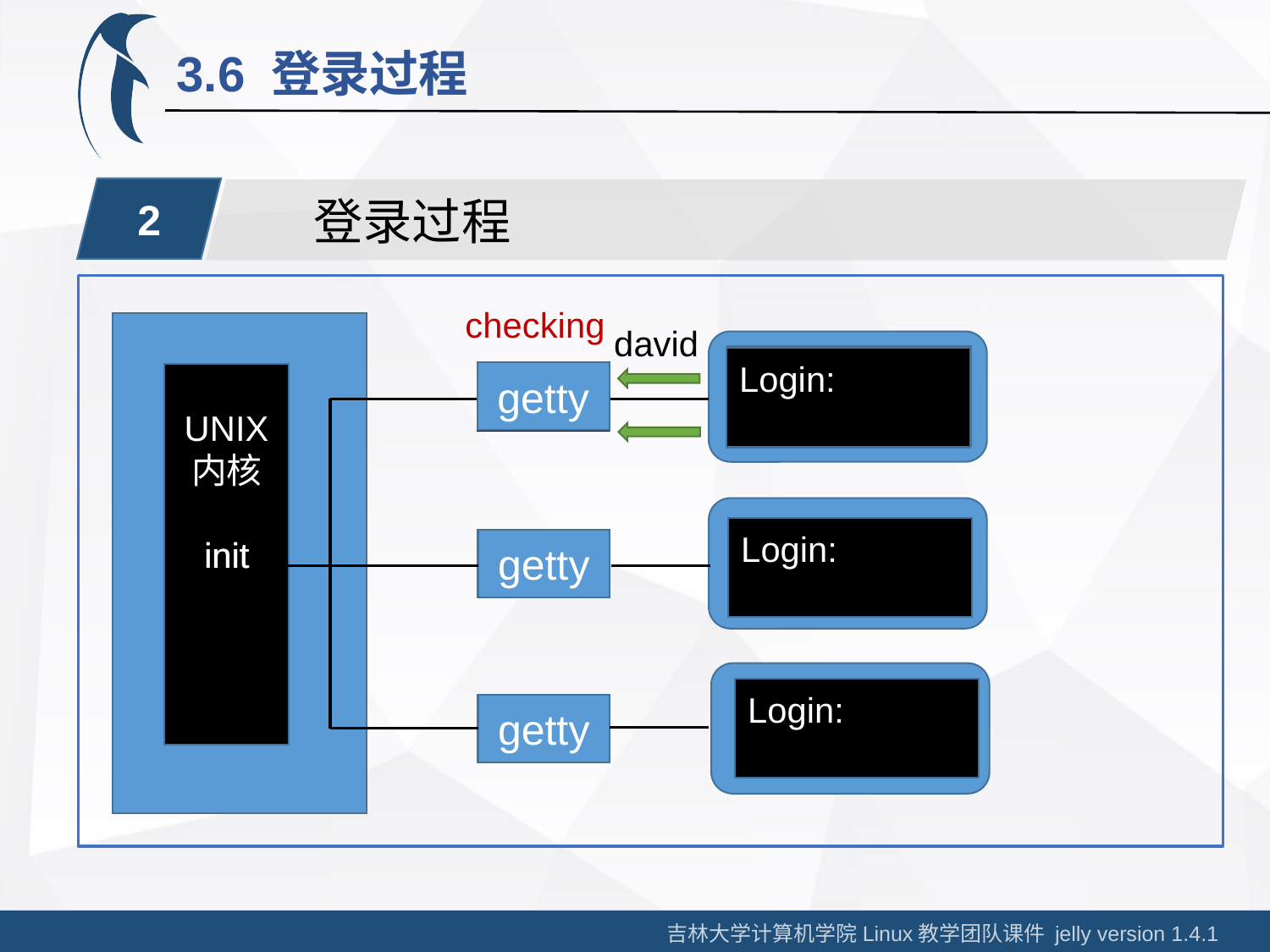

3.6 登录过程
2
登录过程

checking

david

$

exit
Login:

Login:

david
getty
login
getty
shell
UNIX
内核

init

password:

Login:

init
getty

Login:

getty